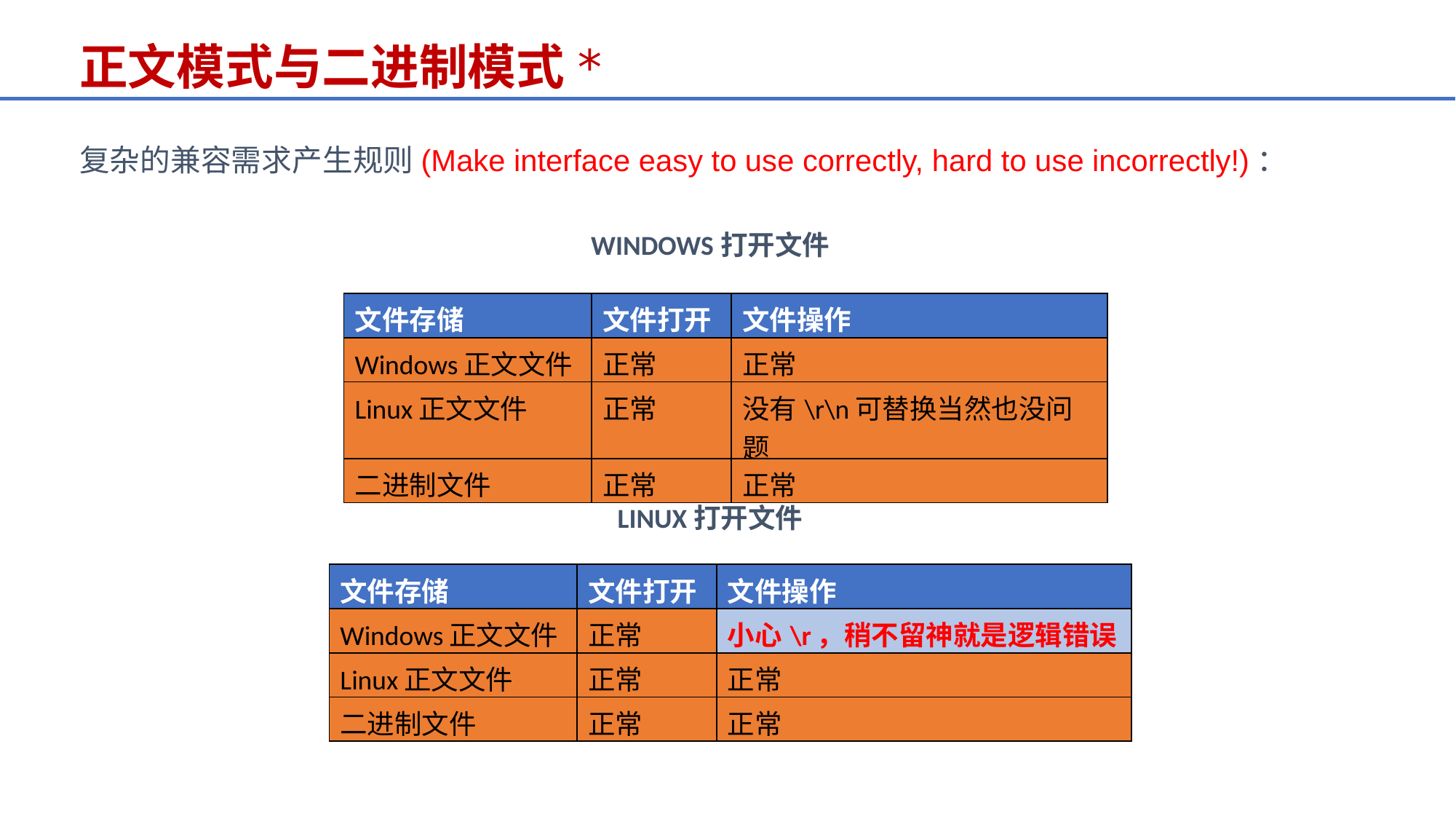

正文模式与二进制模式*
复杂的兼容需求产生规则(Make interface easy to use correctly, hard to use incorrectly!)：
WINDOWS打开文件
| 文件存储 | 文件打开 | 文件操作 |
| --- | --- | --- |
| Windows正文文件 | 正常 | 正常 |
| Linux正文文件 | 正常 | 没有\r\n可替换当然也没问题 |
| 二进制文件 | 正常 | 正常 |
LINUX打开文件
| 文件存储 | 文件打开 | 文件操作 |
| --- | --- | --- |
| Windows正文文件 | 正常 | 小心\r，稍不留神就是逻辑错误 |
| Linux正文文件 | 正常 | 正常 |
| 二进制文件 | 正常 | 正常 |